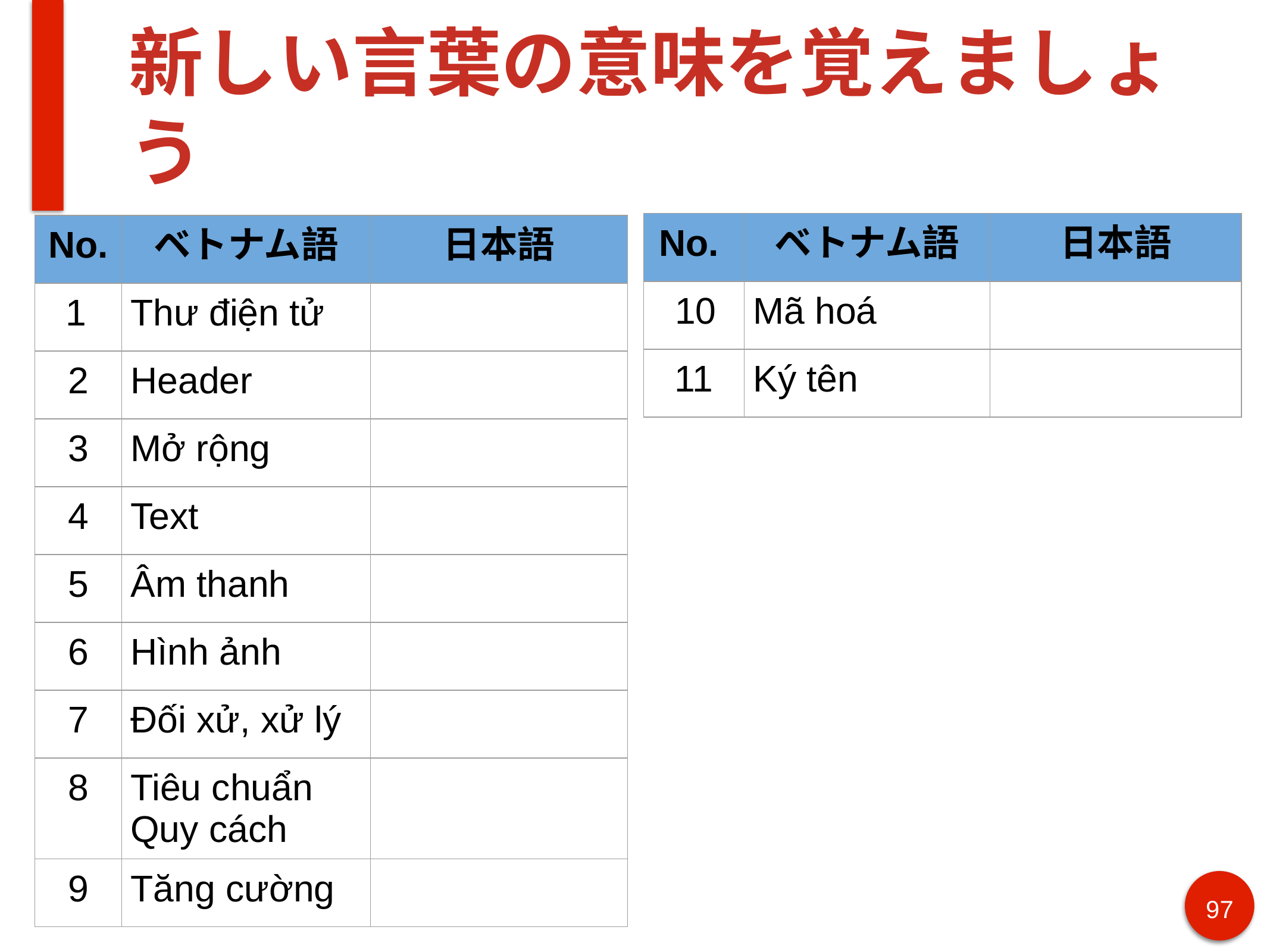

# 新しい言葉の意味を覚えましょう
| No. | ベトナム語 | 日本語 |
| --- | --- | --- |
| 10 | Mã hoá |  |
| 11 | Ký tên |  |
| No. | ベトナム語 | 日本語 |
| --- | --- | --- |
| 1 | Thư điện tử |  |
| 2 | Header |  |
| 3 | Mở rộng |  |
| 4 | Text |  |
| 5 | Âm thanh |  |
| 6 | Hình ảnh |  |
| 7 | Đối xử, xử lý |  |
| 8 | Tiêu chuẩn Quy cách |  |
| 9 | Tăng cường |  |
97